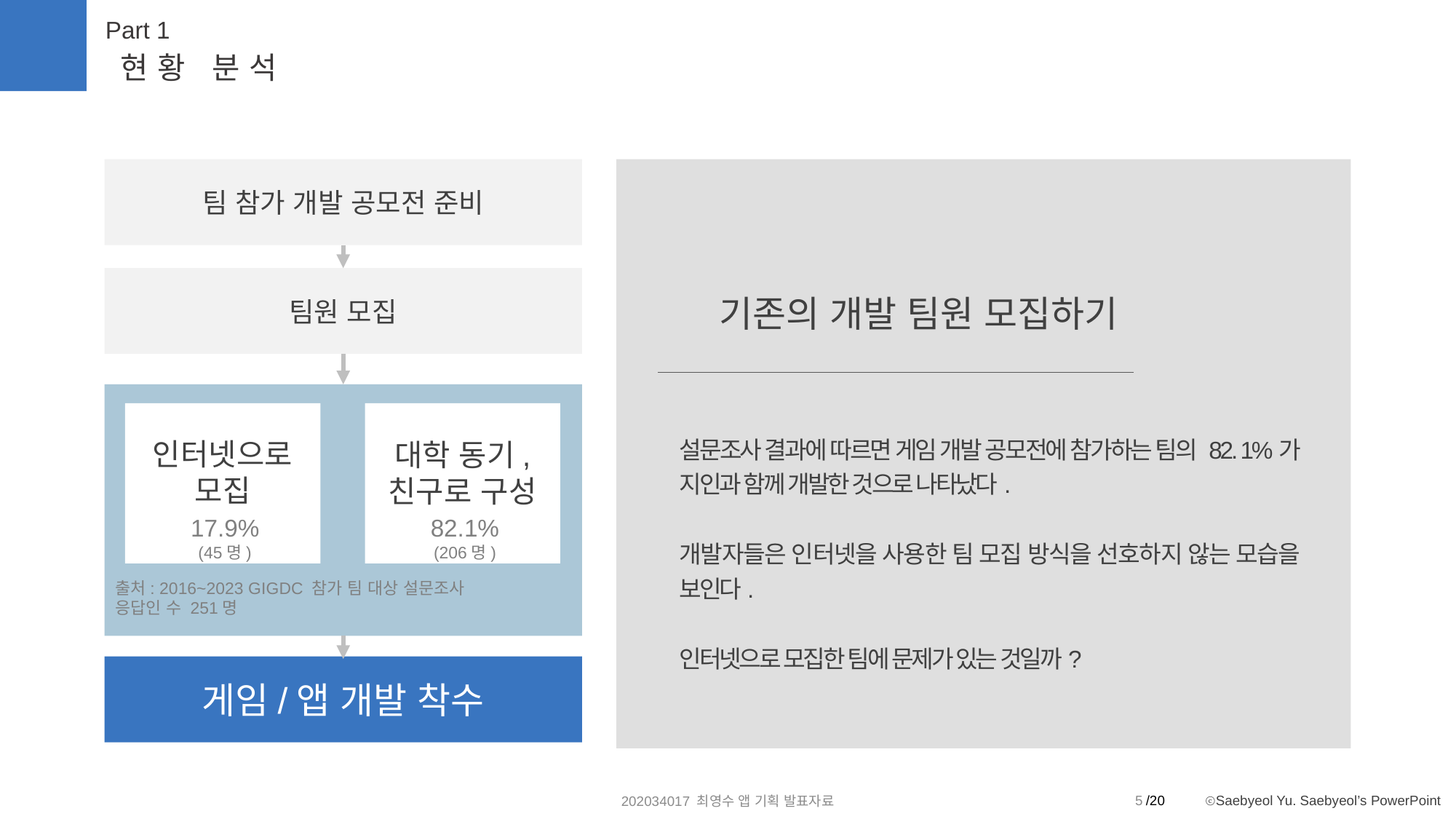

Part 1
현황 분석

팀 참가 개발 공모전 준비

기존의 개발 팀원 모집하기
팀원 모집

설문조사 결과에 따르면 게임 개발 공모전에 참가하는 팀의 82. 1%가 지인과 함께 개발한 것으로 나타났다.

개발자들은 인터넷을 사용한 팀 모집 방식을 선호하지 않는 모습을 보인다.

인터넷으로 모집한 팀에 문제가 있는 것일까?
인터넷으로
모집
대학 동기,
친구로 구성
17.9%
(45명)
82.1%
(206명)
출처: 2016~2023 GIGDC 참가 팀 대상 설문조사
응답인 수 251명

게임/앱 개발 착수
5
202034017 최영수 앱 기획 발표자료